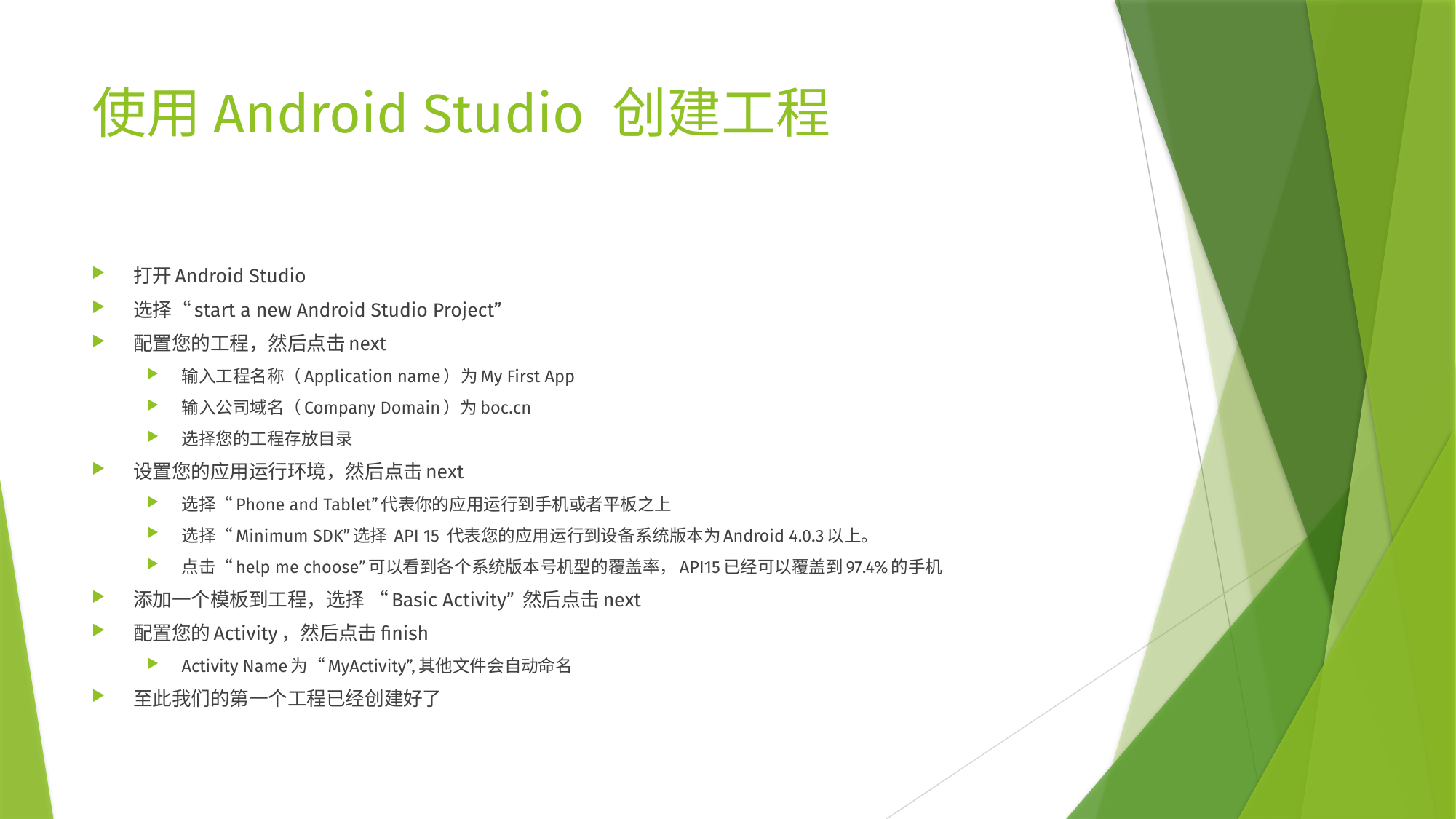

# 使用Android Studio 创建工程
打开Android Studio
选择“start a new Android Studio Project”
配置您的工程，然后点击next
输入工程名称（Application name）为My First App
输入公司域名（Company Domain）为boc.cn
选择您的工程存放目录
设置您的应用运行环境，然后点击next
选择“Phone and Tablet”代表你的应用运行到手机或者平板之上
选择“Minimum SDK”选择 API 15 代表您的应用运行到设备系统版本为Android 4.0.3以上。
点击“help me choose”可以看到各个系统版本号机型的覆盖率，API15已经可以覆盖到97.4%的手机
添加一个模板到工程，选择 “Basic Activity” 然后点击next
配置您的Activity，然后点击finish
Activity Name为“MyActivity”,其他文件会自动命名
至此我们的第一个工程已经创建好了